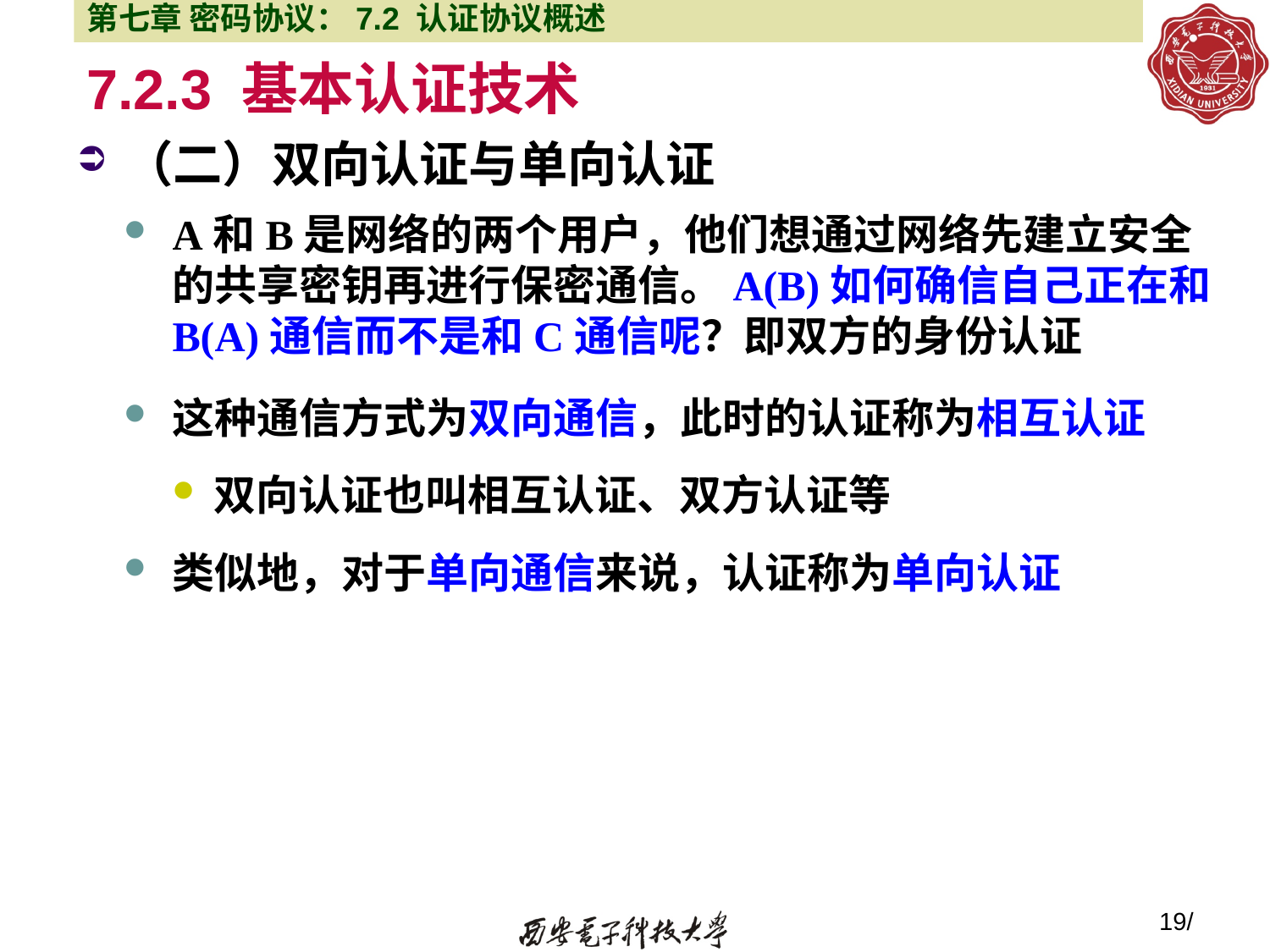

第七章 密码协议：7.2 认证协议概述
# 7.2.3 基本认证技术
（二）双向认证与单向认证
A和B是网络的两个用户，他们想通过网络先建立安全的共享密钥再进行保密通信。A(B)如何确信自己正在和B(A)通信而不是和C通信呢？即双方的身份认证
这种通信方式为双向通信，此时的认证称为相互认证
双向认证也叫相互认证、双方认证等
类似地，对于单向通信来说，认证称为单向认证

19/